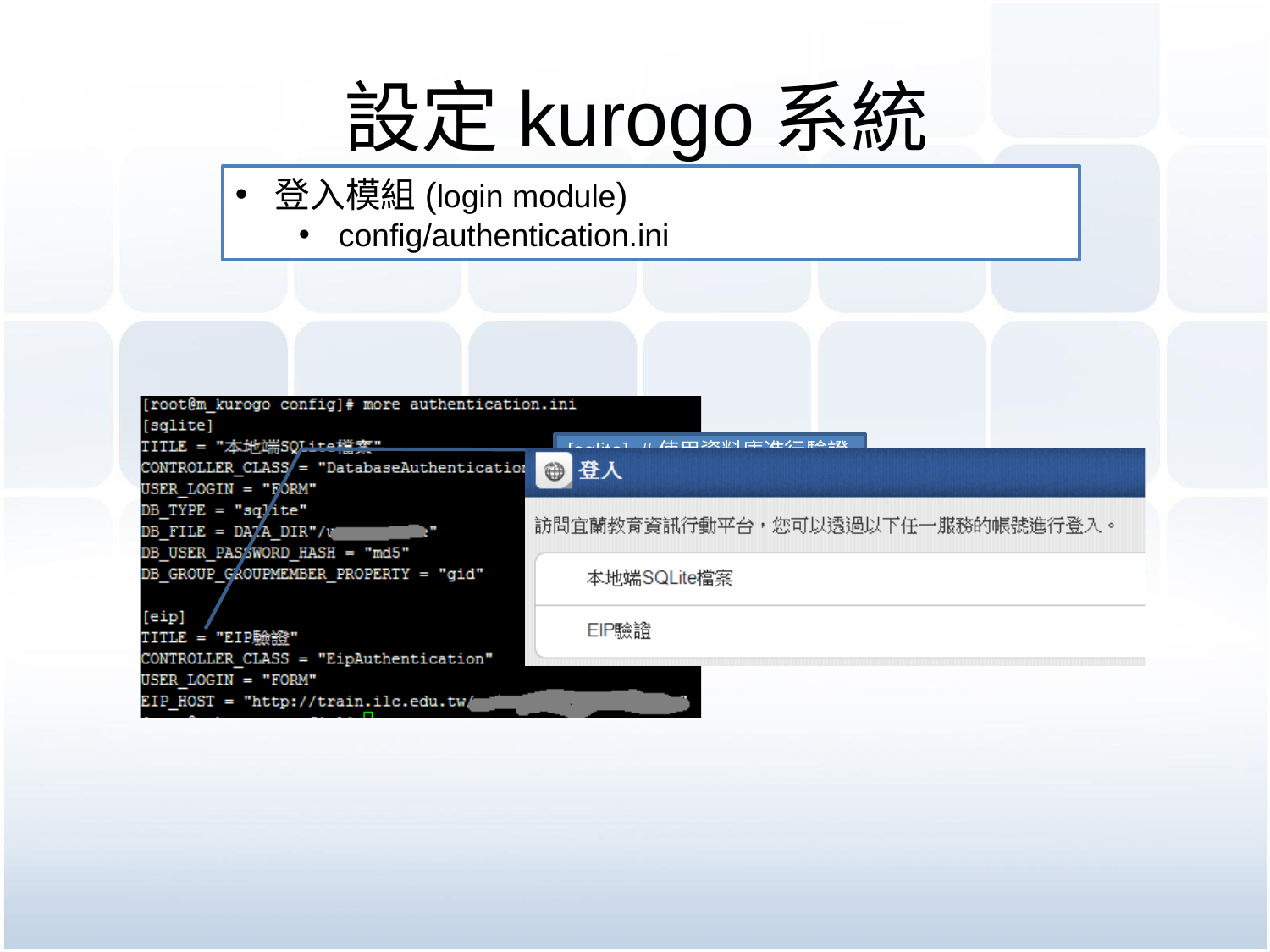

# 設定kurogo系統
登入模組(login module)
config/authentication.ini

[sqlite]  #使用資料庫進行驗證
[eip]       #使用中心客製化機制進行驗證